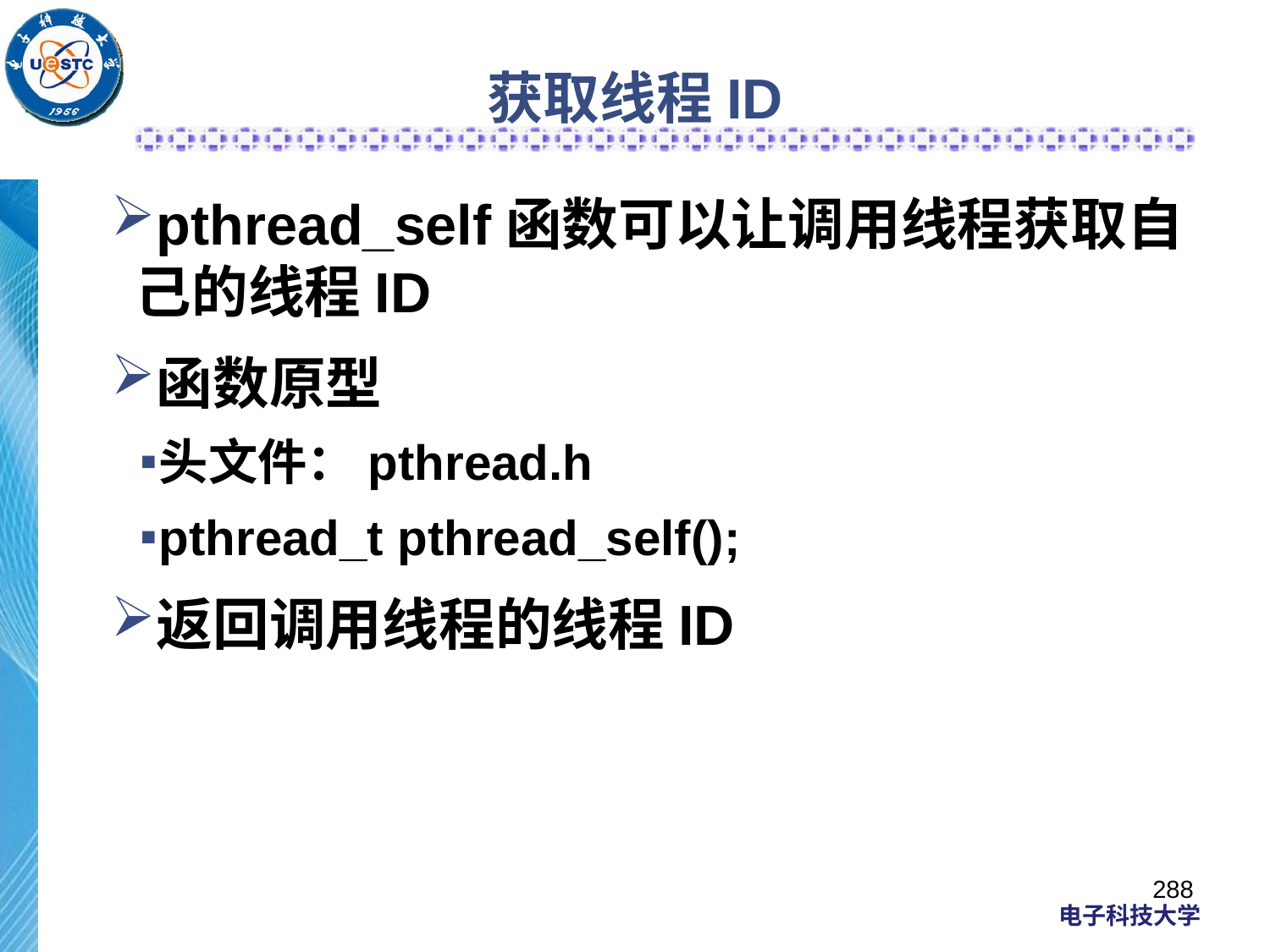

# 获取线程ID
pthread_self函数可以让调用线程获取自己的线程ID
函数原型
头文件：pthread.h
pthread_t pthread_self();
返回调用线程的线程ID
288